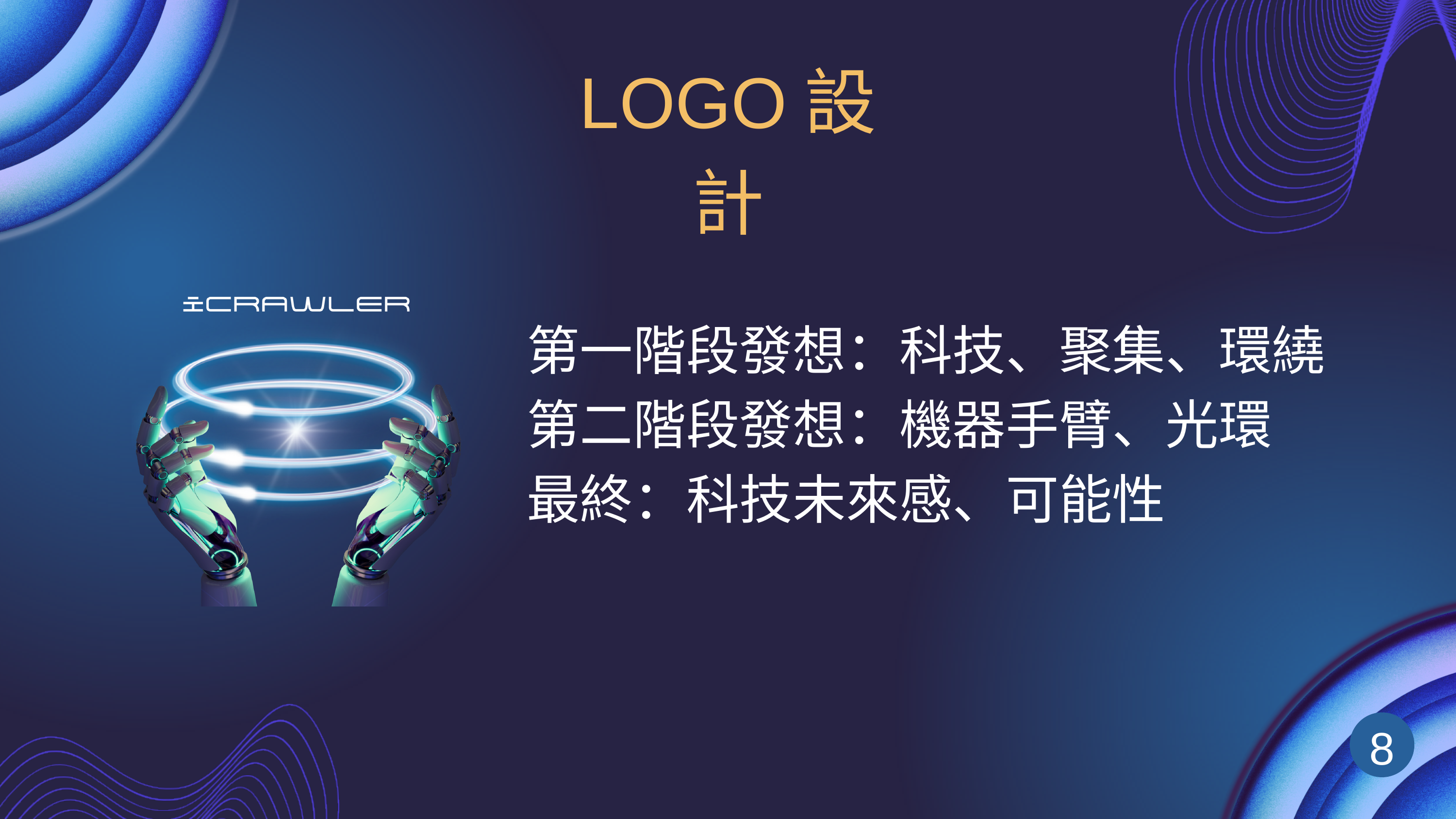

LOGO設計

第一階段發想：科技、聚集、環繞
第二階段發想：機器手臂、光環
最終：科技未來感、可能性

8